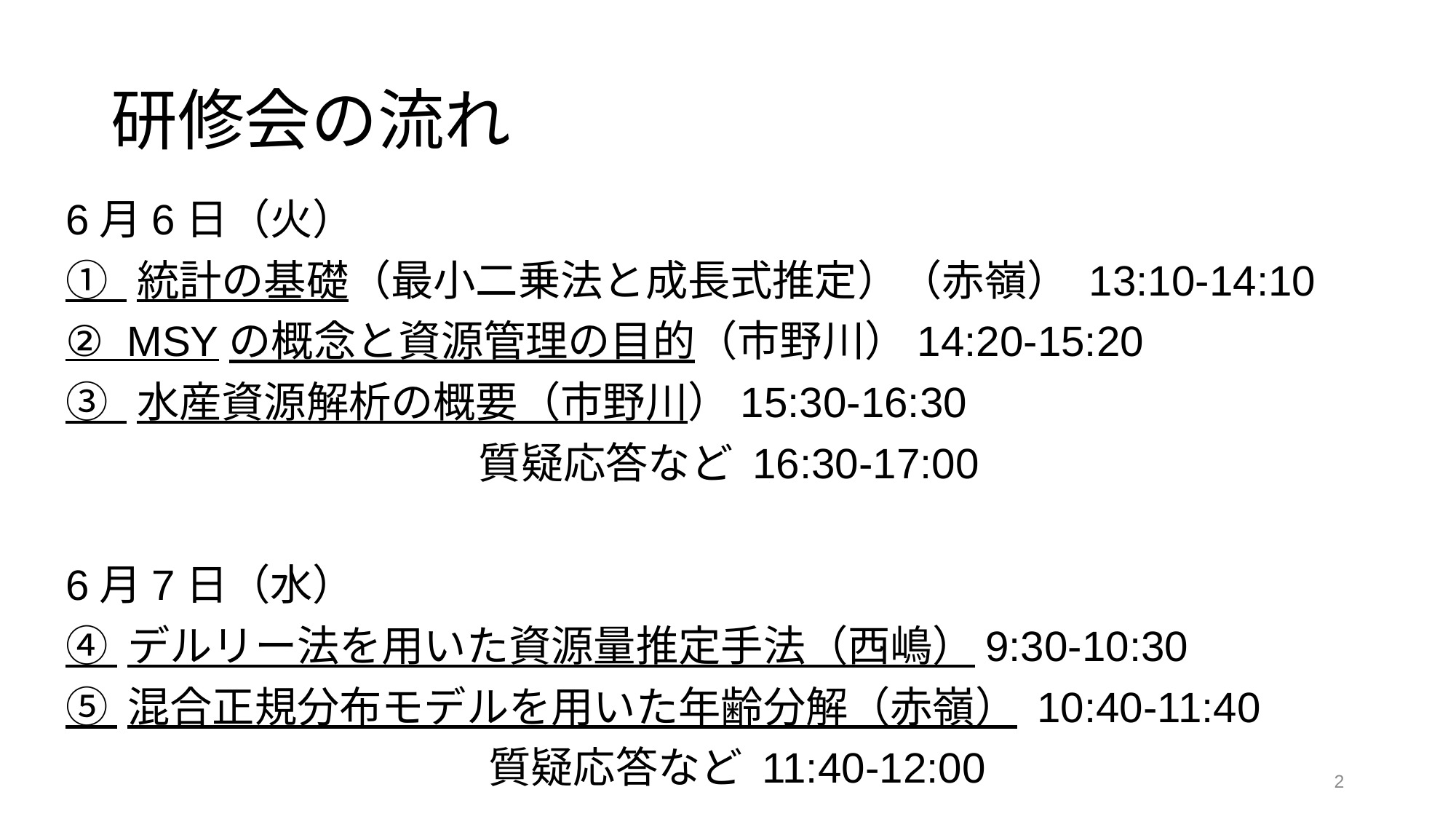

# 研修会の流れ
6月6日（火）
①  統計の基礎（最小二乗法と成長式推定）（赤嶺） 13:10-14:10
②  MSYの概念と資源管理の目的（市野川）14:20-15:20
③  水産資源解析の概要（市野川）15:30-16:30
			        質疑応答など 16:30-17:00

6月7日（水）
④ デルリー法を用いた資源量推定手法（西嶋）9:30-10:30
⑤ 混合正規分布モデルを用いた年齢分解（赤嶺） 10:40-11:40
質疑応答など 11:40-12:00

2